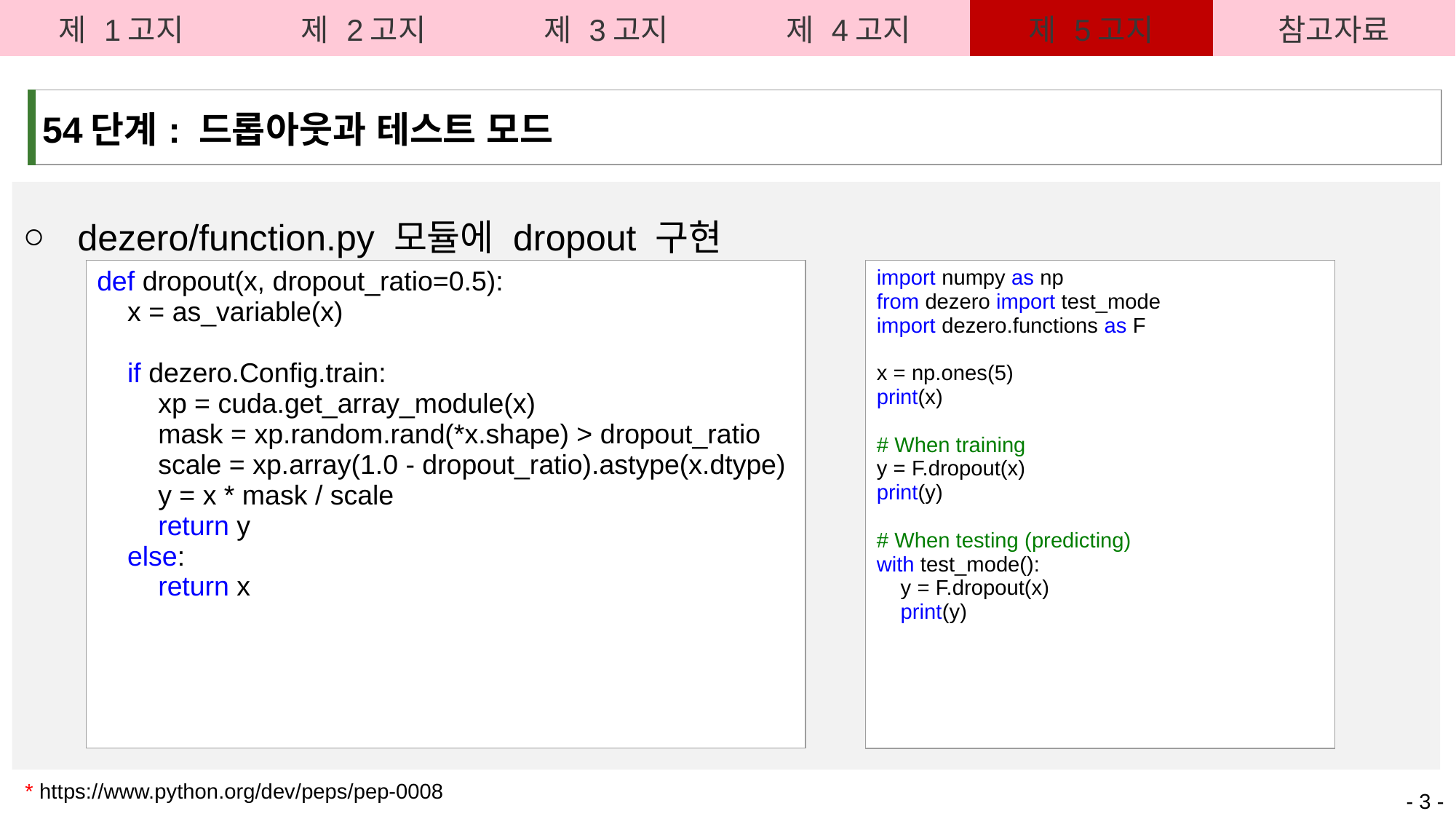

| 제 1고지 | 제 2고지 | 제 3고지 | 제 4고지 | 제 5고지 | 참고자료 |
| --- | --- | --- | --- | --- | --- |
| 54단계: 드롭아웃과 테스트 모드 |
| --- |
dezero/function.py 모듈에 dropout 구현

| def dropout(x, dropout\_ratio=0.5):     x = as\_variable(x)     if dezero.Config.train:         xp = cuda.get\_array\_module(x)         mask = xp.random.rand(\*x.shape) > dropout\_ratio         scale = xp.array(1.0 - dropout\_ratio).astype(x.dtype)         y = x \* mask / scale         return y     else:         return x |
| --- |
| import numpy as np from dezero import test\_mode import dezero.functions as F x = np.ones(5) print(x) # When training y = F.dropout(x) print(y) # When testing (predicting) with test\_mode():     y = F.dropout(x)     print(y) |
| --- |
* https://www.python.org/dev/peps/pep-0008
- 3 -